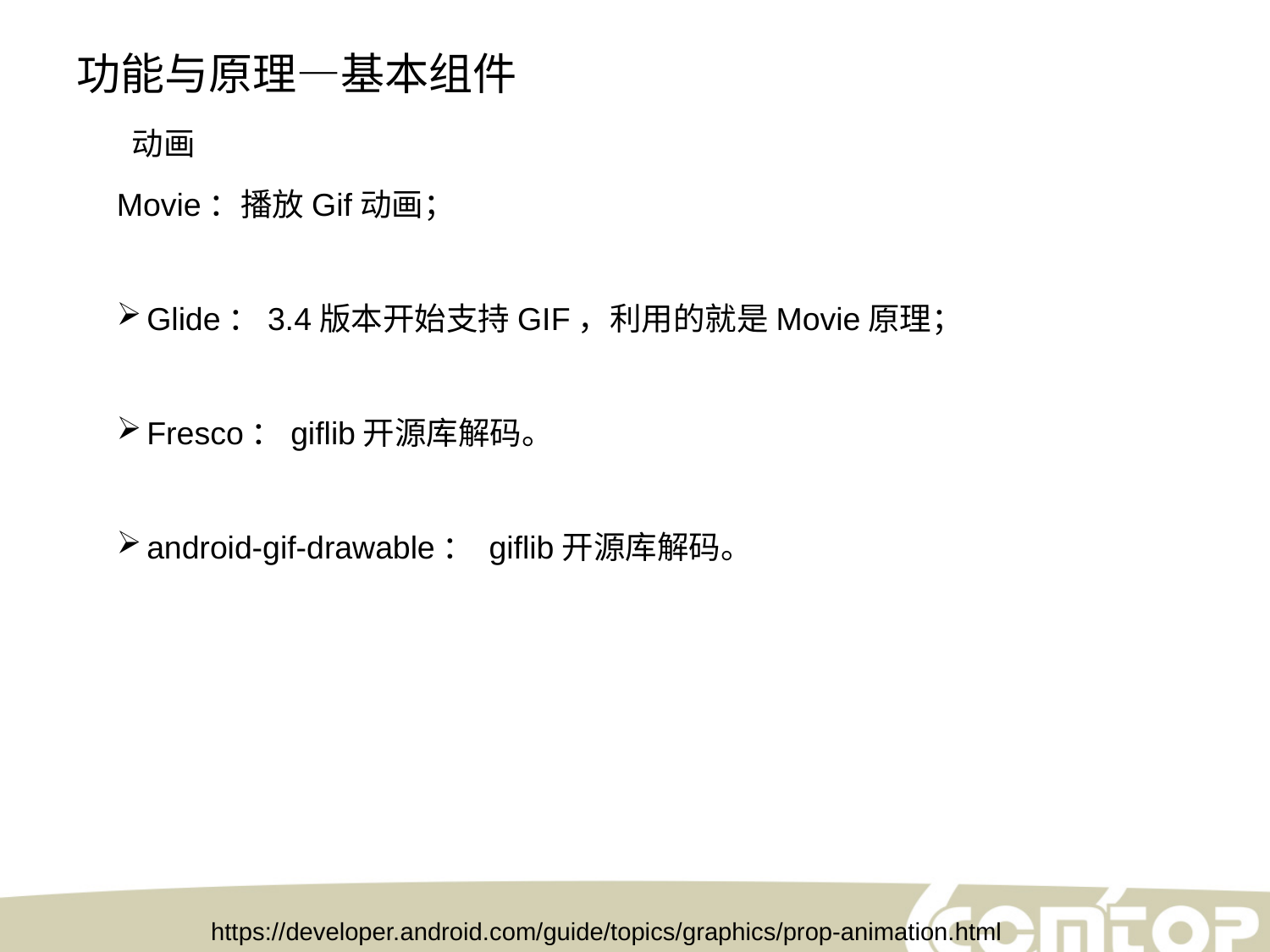

功能与原理—基本组件
动画
Movie：播放Gif动画；

Glide：3.4版本开始支持GIF，利用的就是Movie原理；

Fresco：giflib开源库解码。

android-gif-drawable： giflib开源库解码。

https://developer.android.com/guide/topics/graphics/prop-animation.html